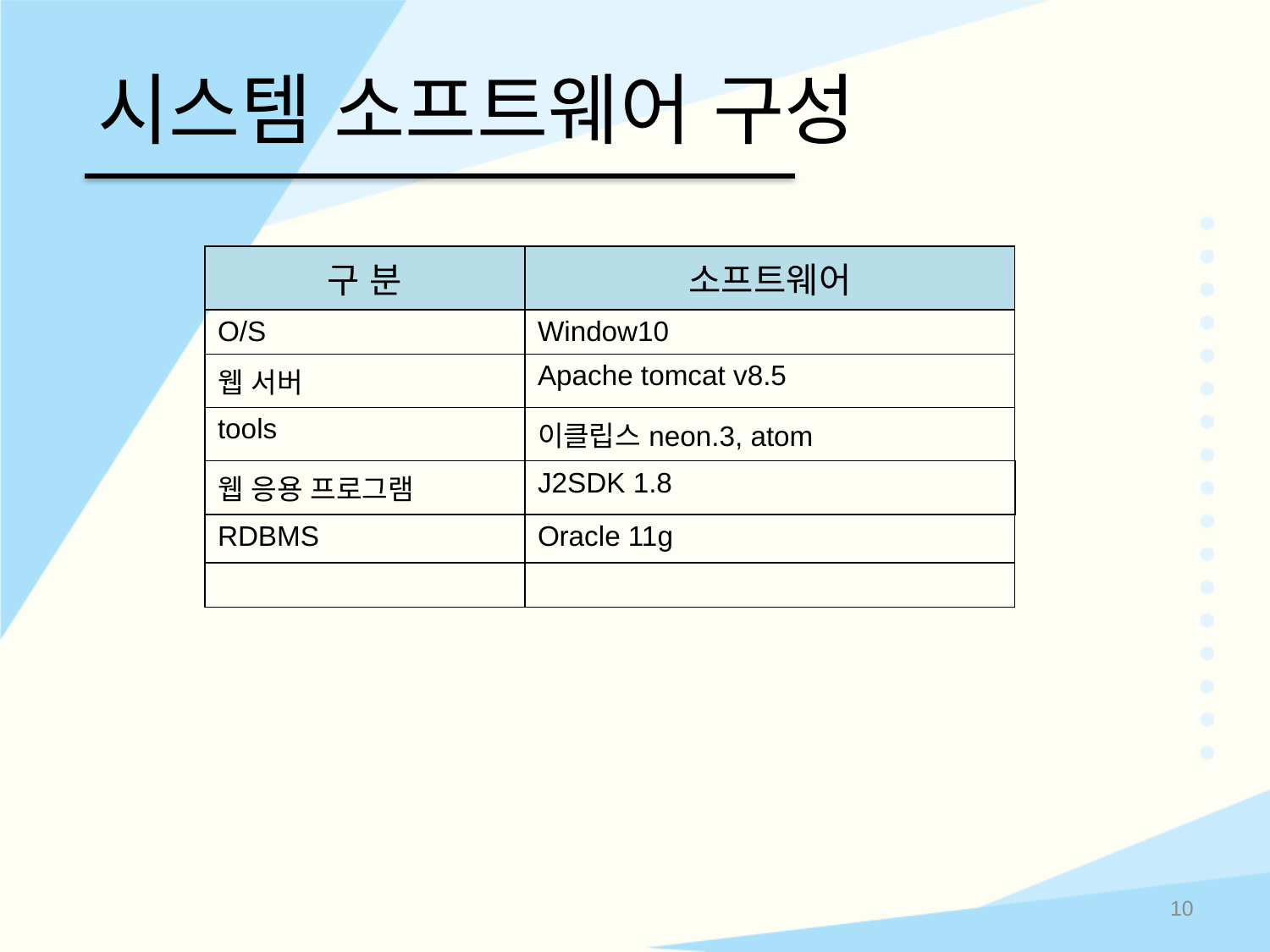

# 시스템 소프트웨어 구성
| 구 분 | 소프트웨어 |
| --- | --- |
| O/S | Window10 |
| 웹 서버 | Apache tomcat v8.5 |
| tools | 이클립스neon.3, atom |
| 웹 응용 프로그램 | J2SDK 1.8 |
| RDBMS | Oracle 11g |
|  |  |
10